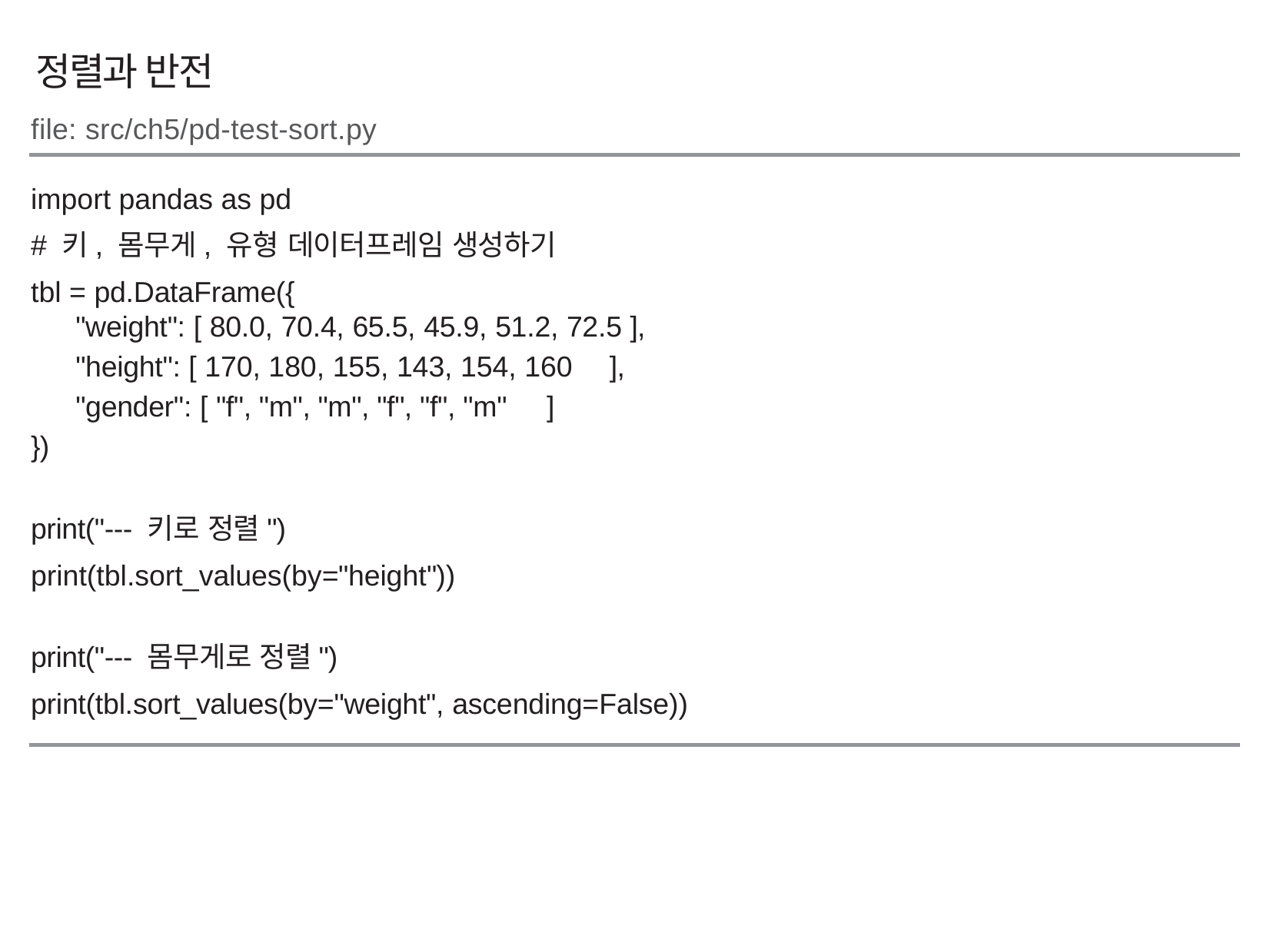

정렬과 반전
file: src/ch5/pd-test-sort.py

import pandas as pd
# 키, 몸무게, 유형 데이터프레임 생성하기
tbl = pd.DataFrame({
"weight": [ 80.0, 70.4, 65.5, 45.9, 51.2, 72.5 ],
"height": [ 170, 180, 155, 143, 154, 160    ],
"gender": [ "f", "m", "m", "f", "f", "m"     ]
})

print("--- 키로 정렬")
print(tbl.sort_values(by="height"))

print("--- 몸무게로 정렬")
print(tbl.sort_values(by="weight", ascending=False))